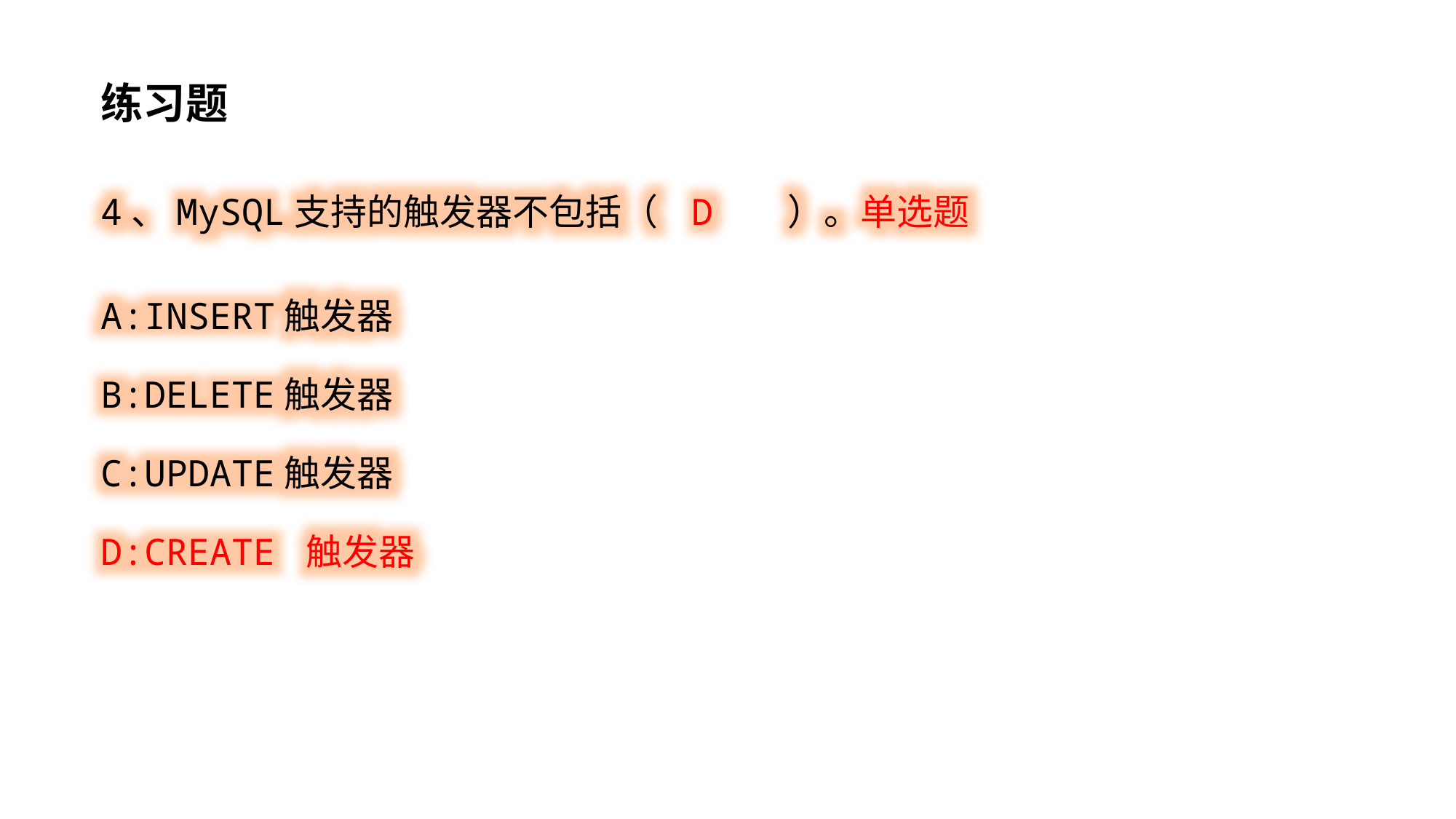

练习题
4、MySQL支持的触发器不包括（   D   ）。单选题

A:INSERT触发器

B:DELETE触发器

C:UPDATE触发器

D:CREATE 触发器